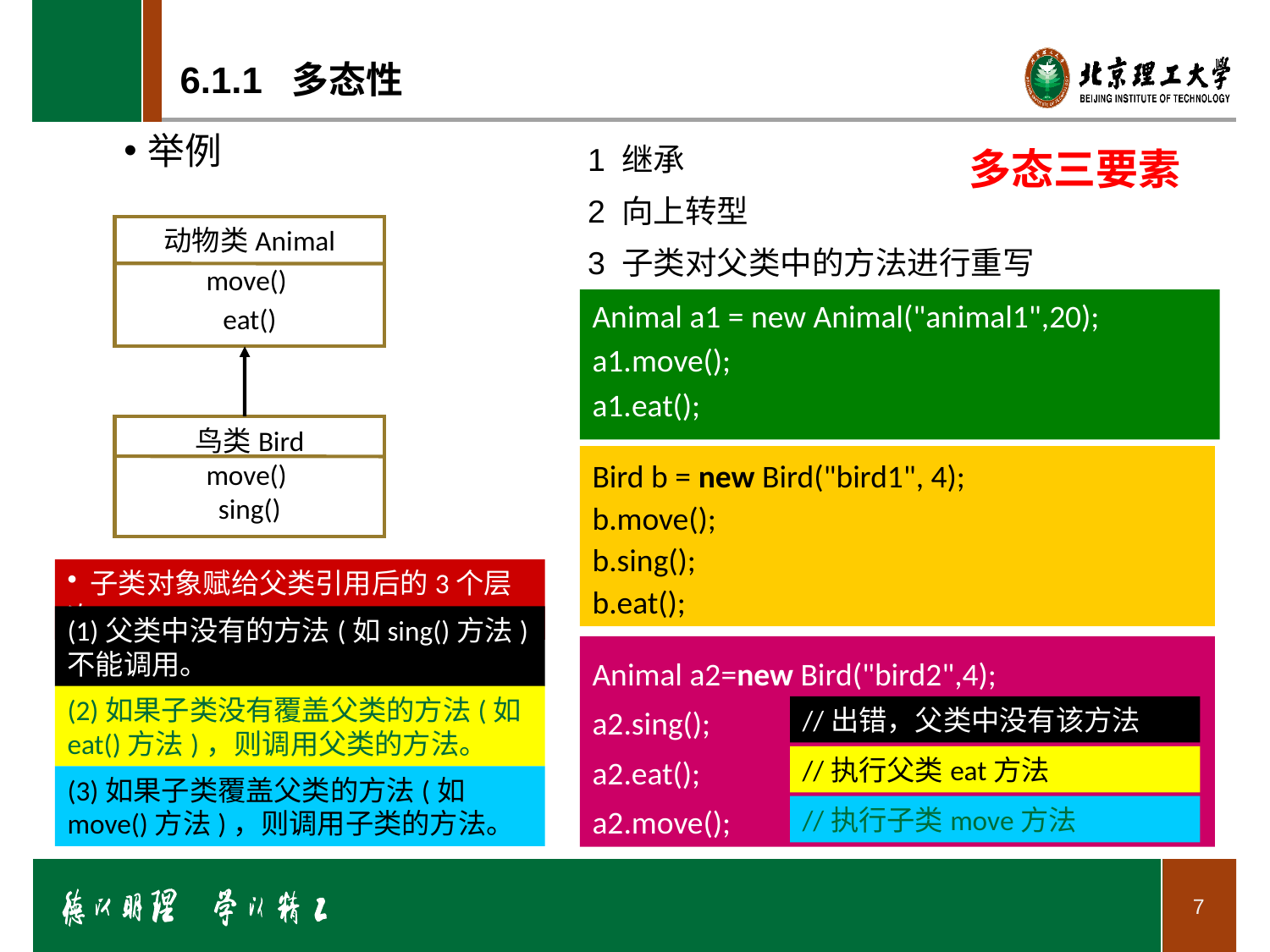

# 6.1.1  多态性
举例
1 继承
多态三要素
2 向上转型
动物类Animal
move()
eat()

3 子类对父类中的方法进行重写
Animal a1 = new Animal("animal1",20);
a1.move();
a1.eat();

鸟类Bird
move()
sing()

Bird b = new Bird("bird1", 4);
b.move();
b.sing();
b.eat();
 子类对象赋给父类引用后的3个层次
(1)父类中没有的方法(如sing()方法)不能调用。
Animal a2=new Bird("bird2",4);
a2.sing();
a2.eat();
a2.move();
(2)如果子类没有覆盖父类的方法(如eat()方法)，则调用父类的方法。
//出错，父类中没有该方法
//执行父类eat方法
(3)如果子类覆盖父类的方法(如move()方法)，则调用子类的方法。
//执行子类move方法